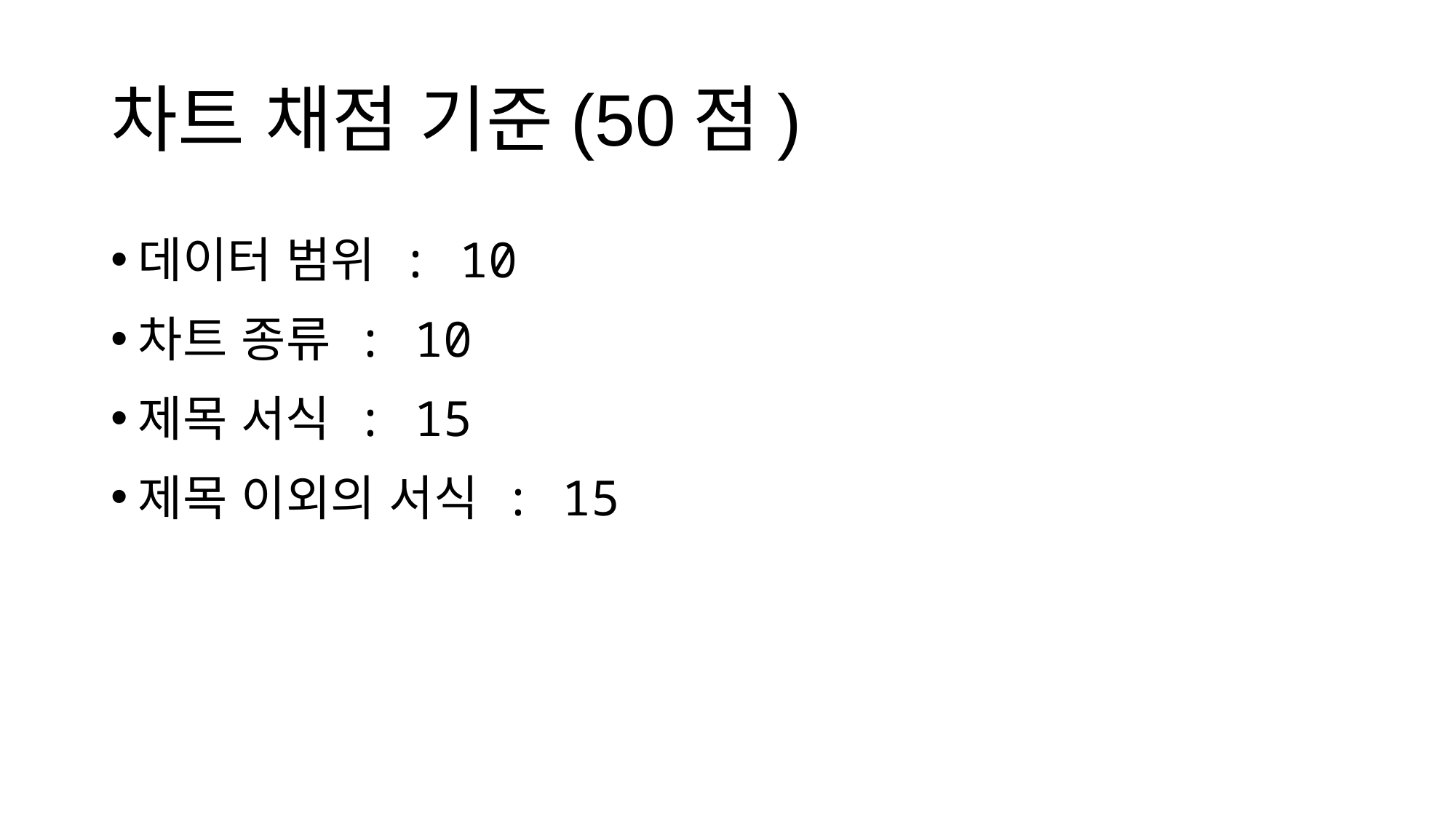

# 차트 채점 기준(50점)
데이터 범위 : 10
차트 종류 : 10
제목 서식 : 15
제목 이외의 서식 : 15